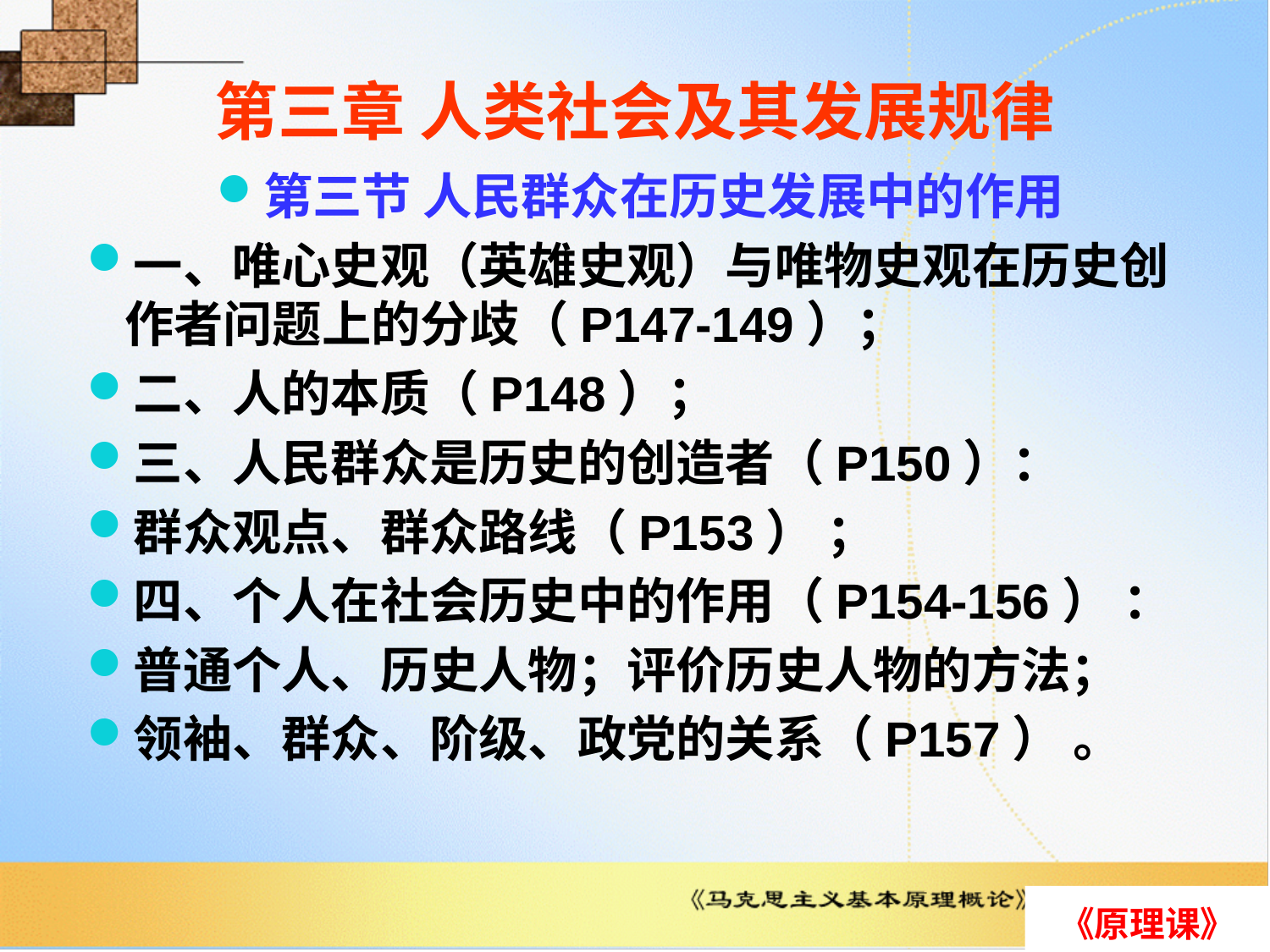

# 第三章 人类社会及其发展规律
第三节 人民群众在历史发展中的作用
一、唯心史观（英雄史观）与唯物史观在历史创作者问题上的分歧（P147-149）；
二、人的本质（P148）；
三、人民群众是历史的创造者（P150）：
群众观点、群众路线（P153） ；
四、个人在社会历史中的作用（P154-156） ：
普通个人、历史人物；评价历史人物的方法；
领袖、群众、阶级、政党的关系（P157） 。

《原理课》